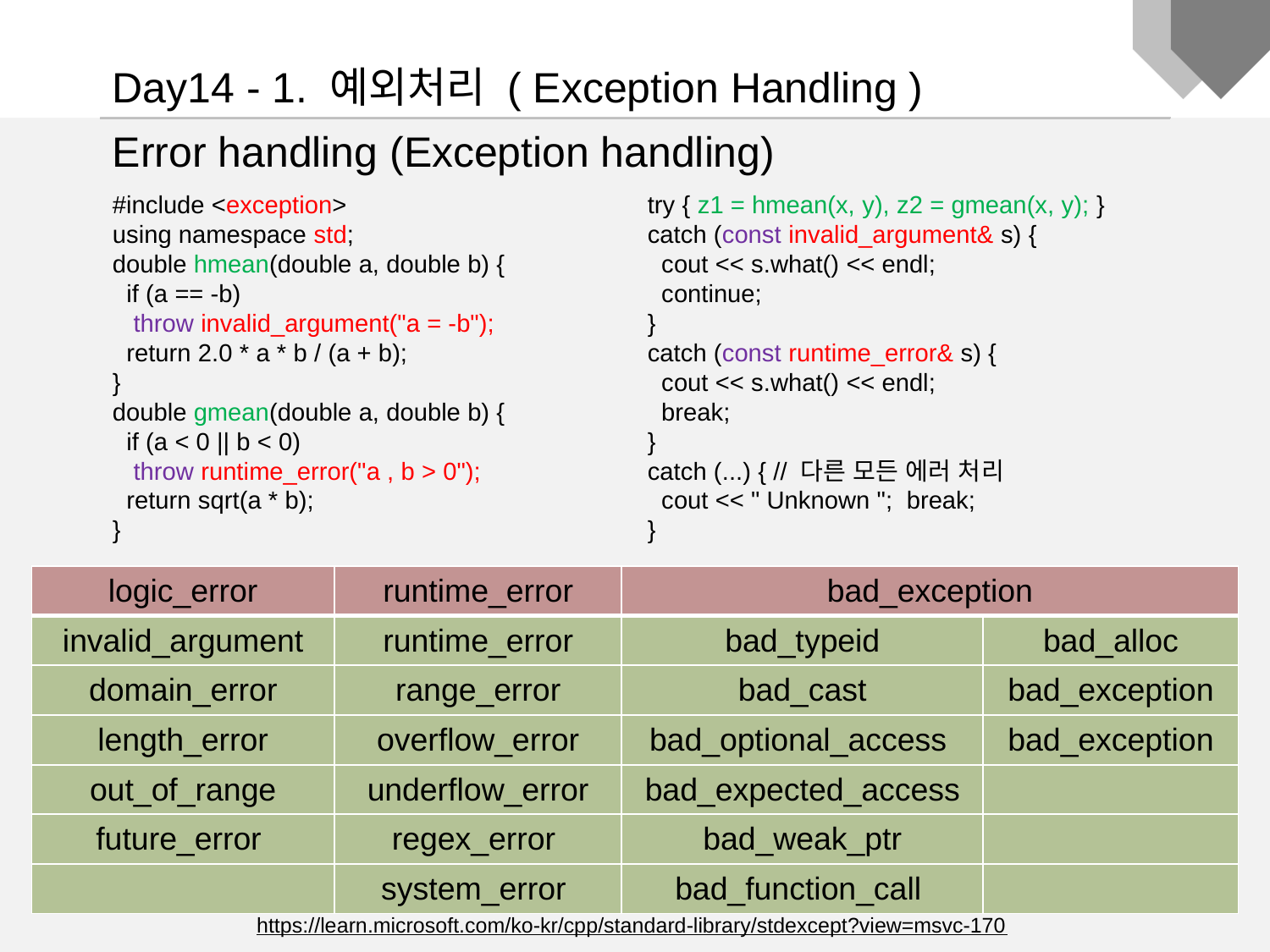

Day14 - 1. 예외처리 ( Exception Handling )
Error handling (Exception handling)
#include <exception>
using namespace std;
double hmean(double a, double b) {
  if (a == -b)
   throw invalid_argument("a = -b");
  return 2.0 * a * b / (a + b);
}
double gmean(double a, double b) {
  if (a < 0 || b < 0)
   throw runtime_error("a , b > 0");
  return sqrt(a * b);
}
try { z1 = hmean(x, y), z2 = gmean(x, y); }
catch (const invalid_argument& s) {
  cout << s.what() << endl;
  continue;
}
catch (const runtime_error& s) {
  cout << s.what() << endl;
  break;
}
catch (...) { // 다른 모든 에러 처리
  cout << " Unknown ";  break;
}
| logic\_error | runtime\_error | bad\_exception |  |
| --- | --- | --- | --- |
| invalid\_argument | runtime\_error | bad\_typeid | bad\_alloc |
| domain\_error | range\_error | bad\_cast | bad\_exception |
| length\_error | overflow\_error | bad\_optional\_access | bad\_exception |
| out\_of\_range | underflow\_error | bad\_expected\_access |  |
| future\_error | regex\_error | bad\_weak\_ptr |  |
|  | system\_error | bad\_function\_call |  |
https://learn.microsoft.com/ko-kr/cpp/standard-library/stdexcept?view=msvc-170